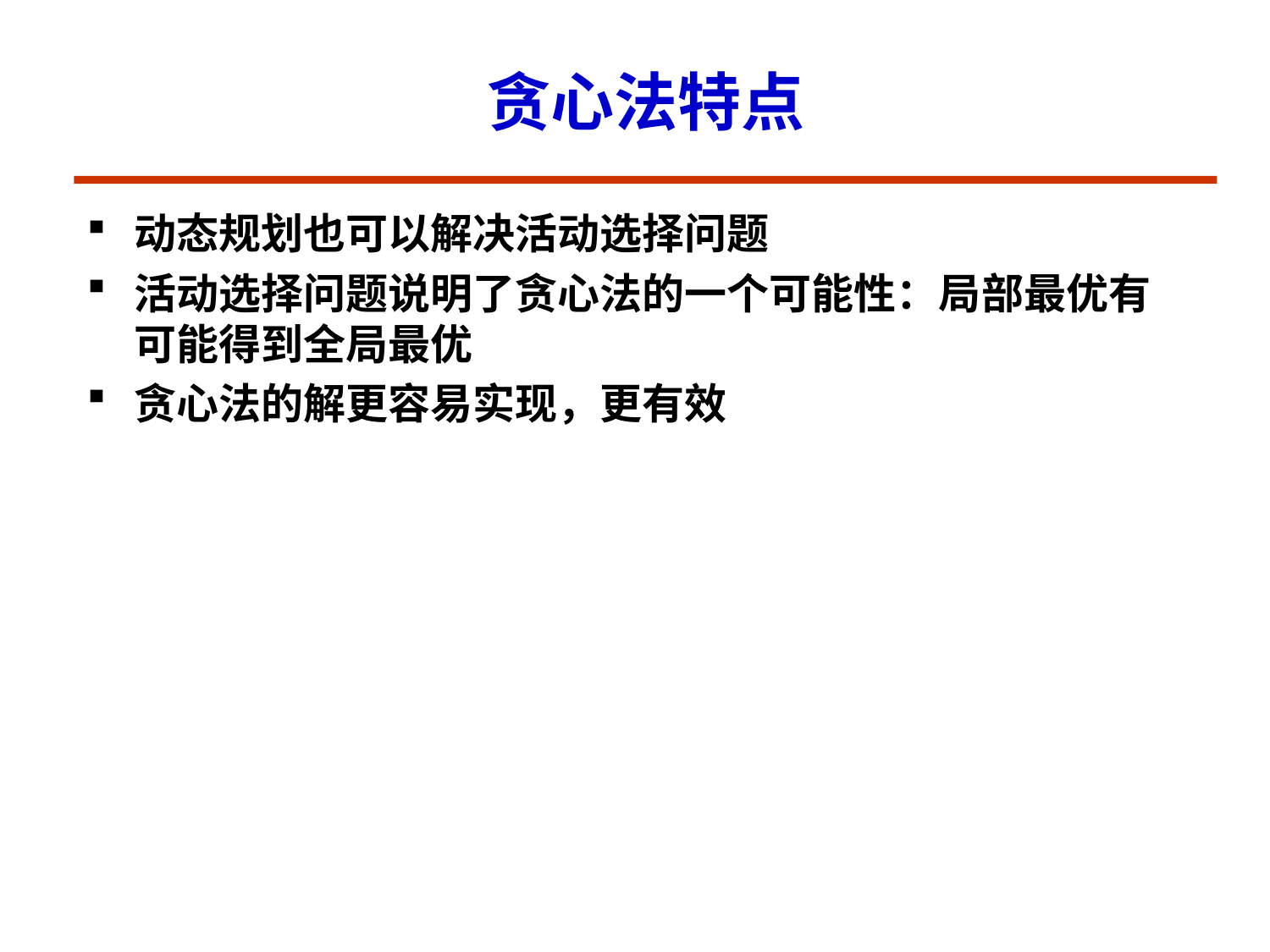

# 贪心法特点
动态规划也可以解决活动选择问题
活动选择问题说明了贪心法的一个可能性：局部最优有可能得到全局最优
贪心法的解更容易实现，更有效